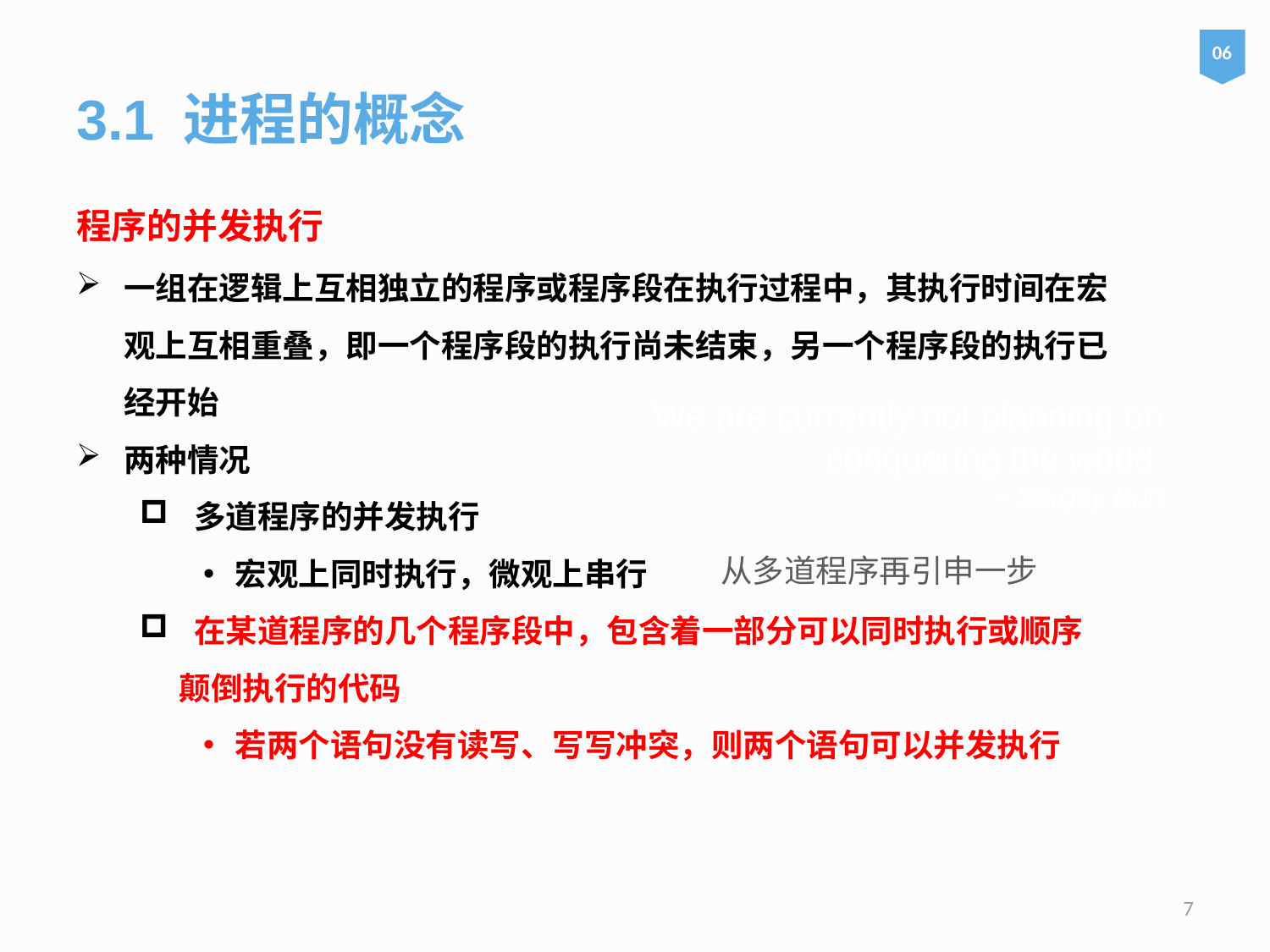

06
3.1 进程的概念
程序的并发执行
一组在逻辑上互相独立的程序或程序段在执行过程中，其执行时间在宏观上互相重叠，即一个程序段的执行尚未结束，另一个程序段的执行已经开始
两种情况
 多道程序的并发执行
宏观上同时执行，微观上串行
 在某道程序的几个程序段中，包含着一部分可以同时执行或顺序颠倒执行的代码
若两个语句没有读写、写写冲突，则两个语句可以并发执行
# We are currently not planning on conquering the world. – Sergey Brin
从多道程序再引申一步
7